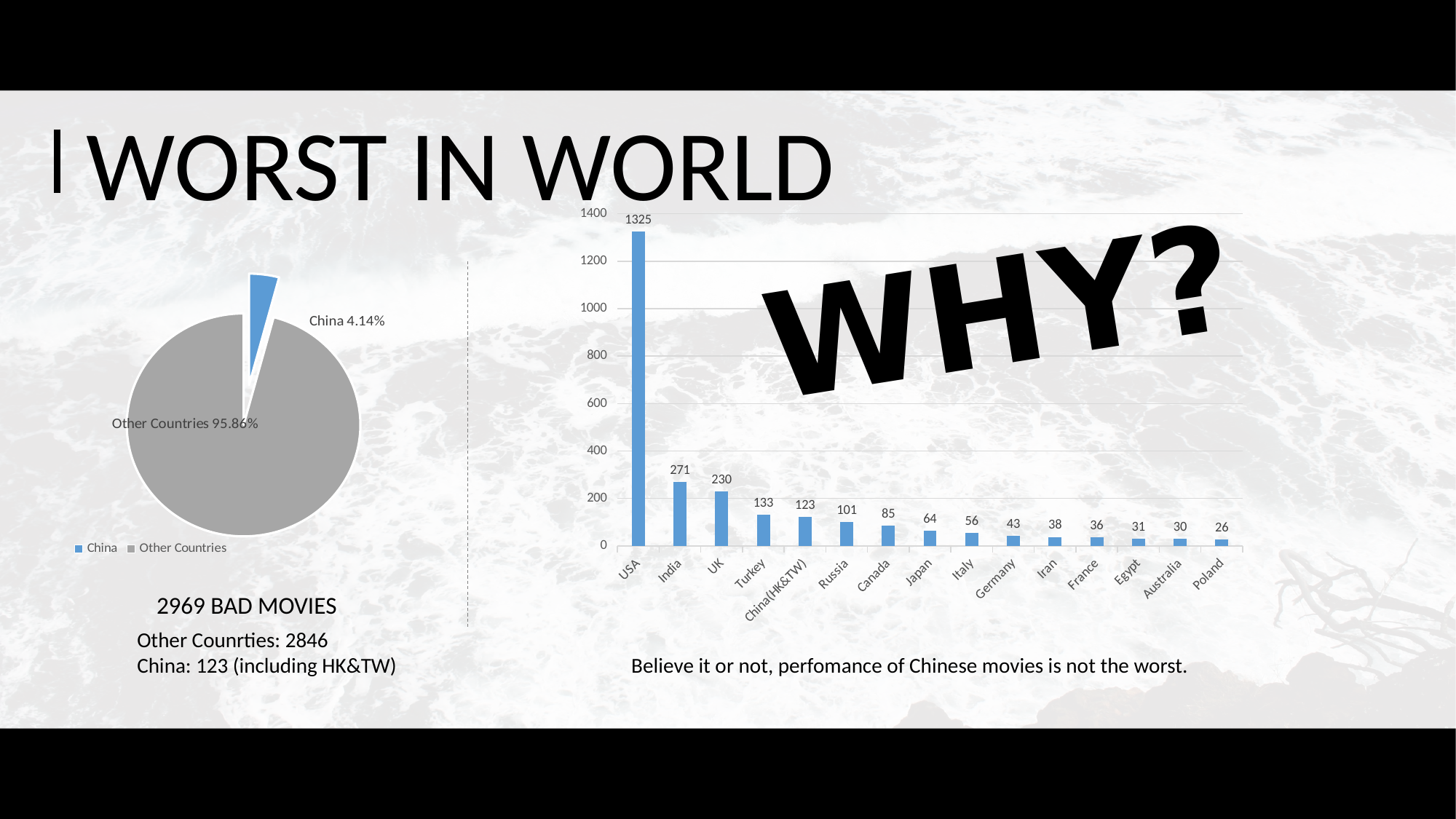

WORST IN WORLD
WHY?

### Chart

| Category | 系列 1 |
|---|---|
| USA | 1325.0 |
| India | 271.0 |
| UK | 230.0 |
| Turkey | 133.0 |
| China(HK&TW) | 123.0 |
| Russia | 101.0 |
| Canada | 85.0 |
| Japan | 64.0 |
| Italy | 56.0 |
| Germany | 43.0 |
| Iran | 38.0 |
| France | 36.0 |
| Egypt | 31.0 |
| Australia | 30.0 |
| Poland | 26.0 |

### Chart

| Category |  |
|---|---|
| China | 123.0 |
| Other Countries | 2846.0 |
2969 BAD MOVIES
Other Counrties: 2846
China: 123 (including HK&TW)
Believe it or not, perfomance of Chinese movies is not the worst.